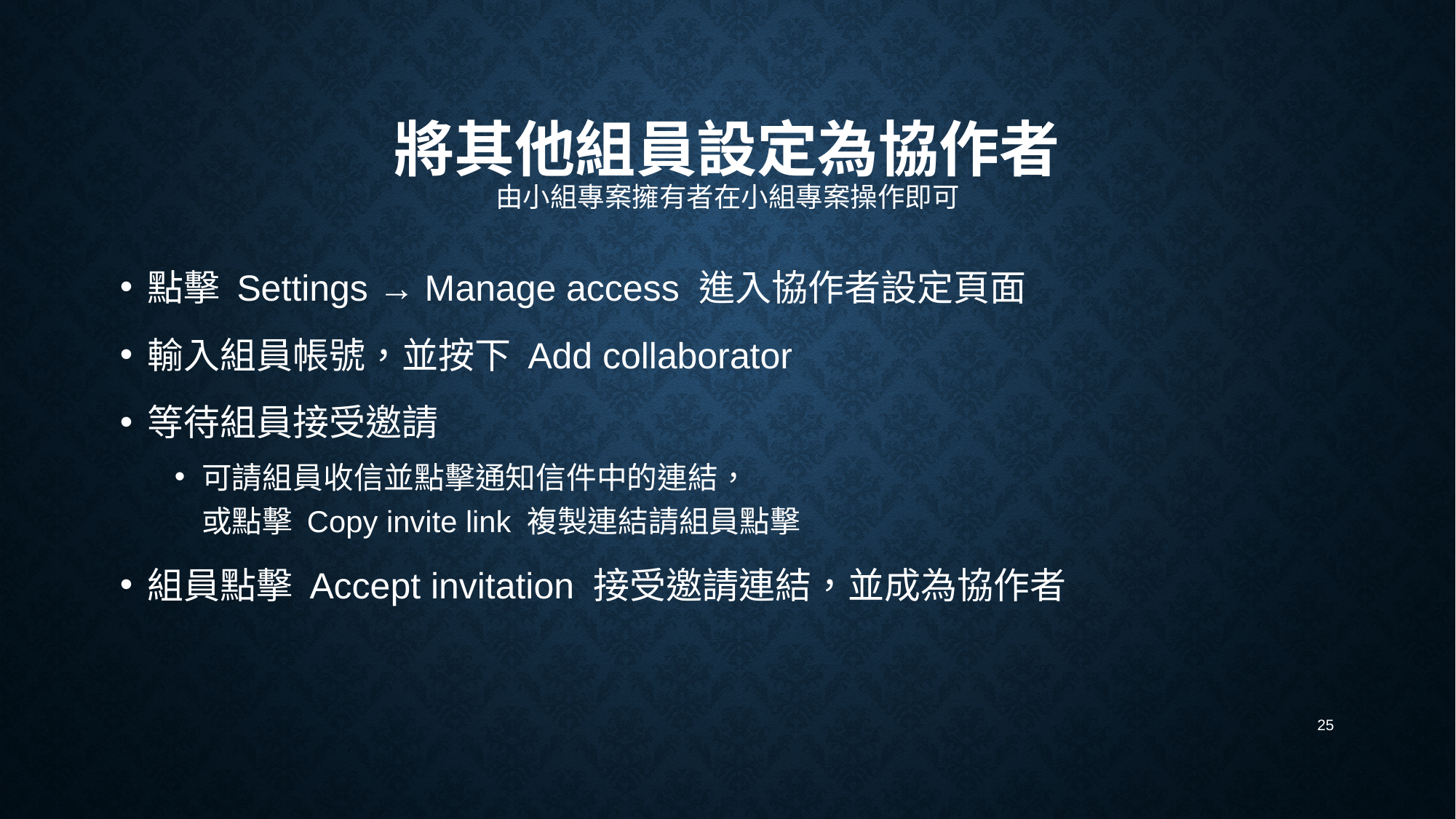

# 將其他組員設定為協作者
由小組專案擁有者在小組專案操作即可
點擊 Settings → Manage access 進入協作者設定頁面
輸入組員帳號，並按下 Add collaborator
等待組員接受邀請
可請組員收信並點擊通知信件中的連結，
或點擊 Copy invite link 複製連結請組員點擊
組員點擊 Accept invitation 接受邀請連結，並成為協作者
25